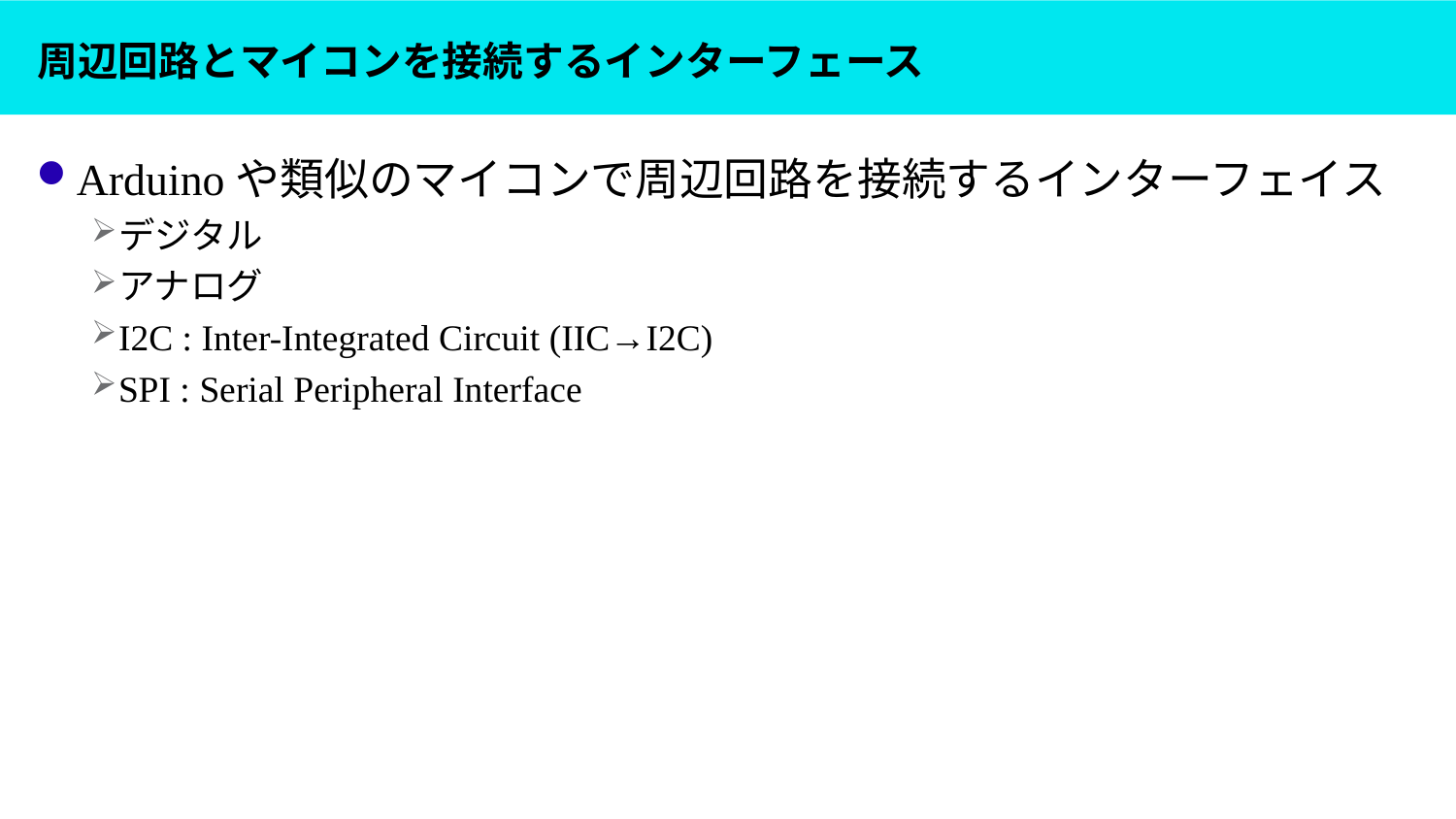

# 周辺回路とマイコンを接続するインターフェース
Arduinoや類似のマイコンで周辺回路を接続するインターフェイス
デジタル
アナログ
I2C : Inter-Integrated Circuit (IIC→I2C)
SPI : Serial Peripheral Interface